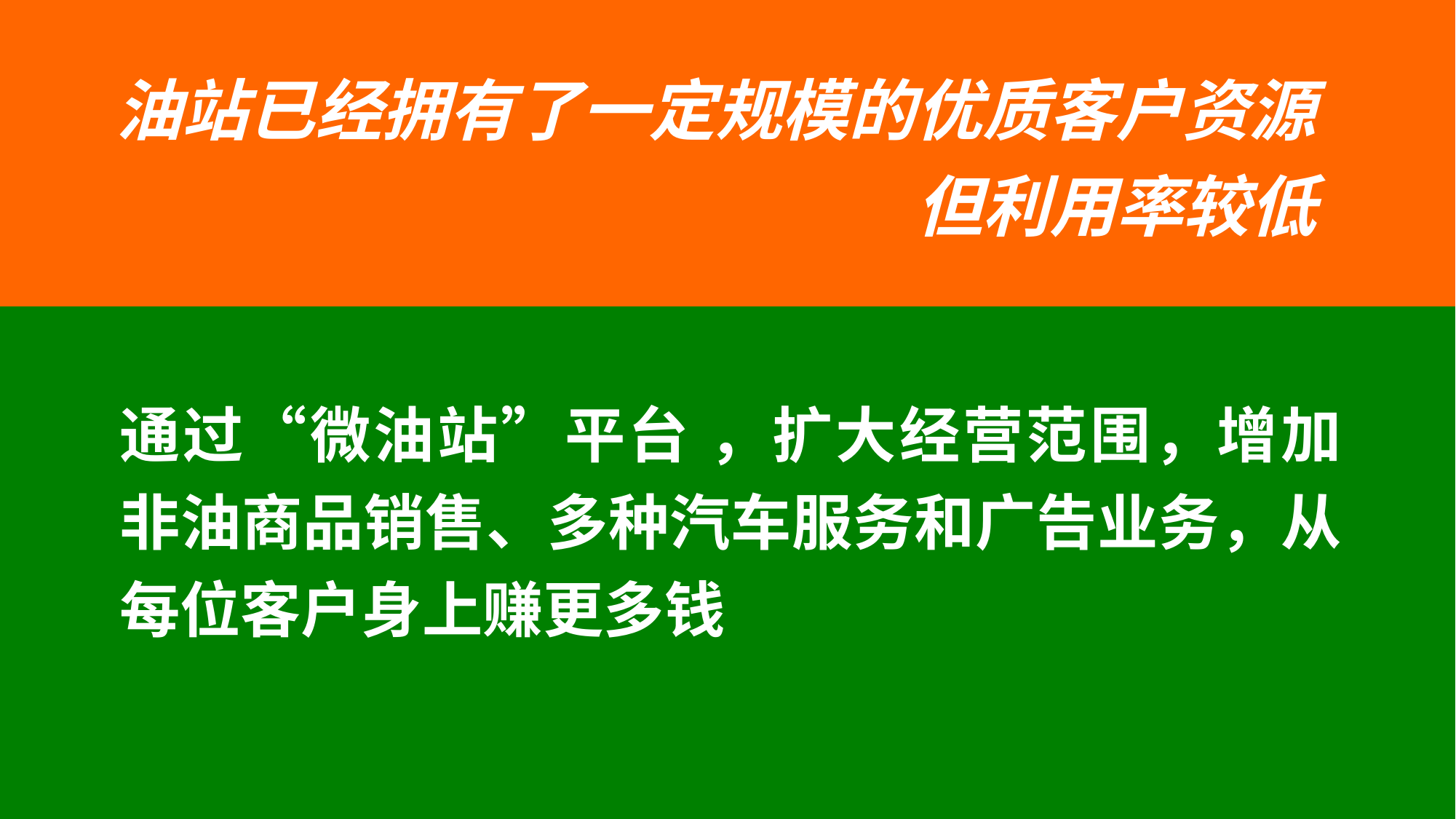

油站已经拥有了一定规模的优质客户资源
但利用率较低

通过“微油站”平台 ，扩大经营范围，增加非油商品销售、多种汽车服务和广告业务，从每位客户身上赚更多钱